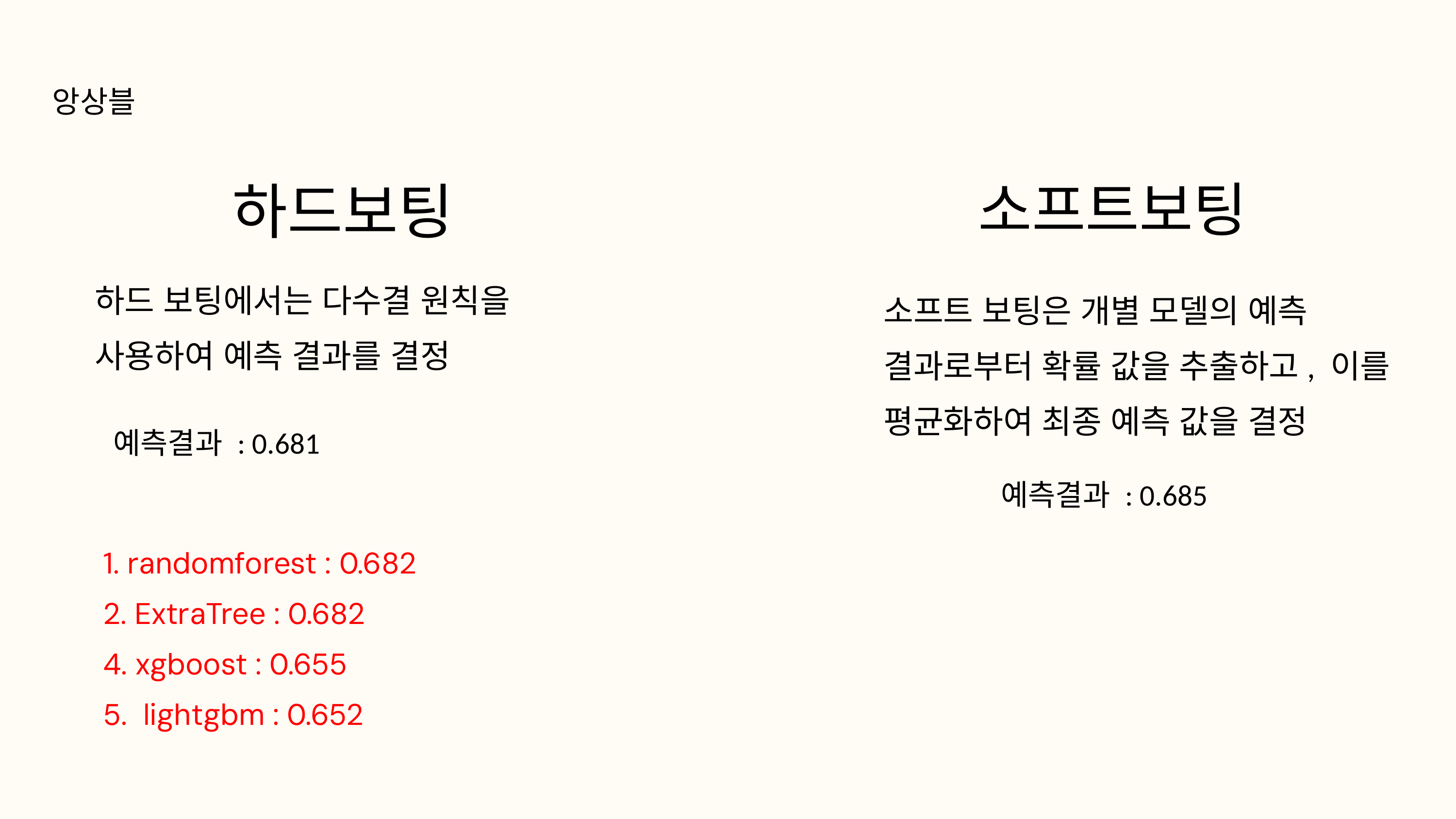

앙상블
소프트보팅
하드보팅
하드 보팅에서는 다수결 원칙을 사용하여 예측 결과를 결정
소프트 보팅은 개별 모델의 예측 결과로부터 확률 값을 추출하고, 이를 평균화하여 최종 예측 값을 결정
예측결과 : 0.681
예측결과 : 0.685
1. randomforest : 0.682
2. ExtraTree : 0.682
4. xgboost : 0.655
5.  lightgbm : 0.652